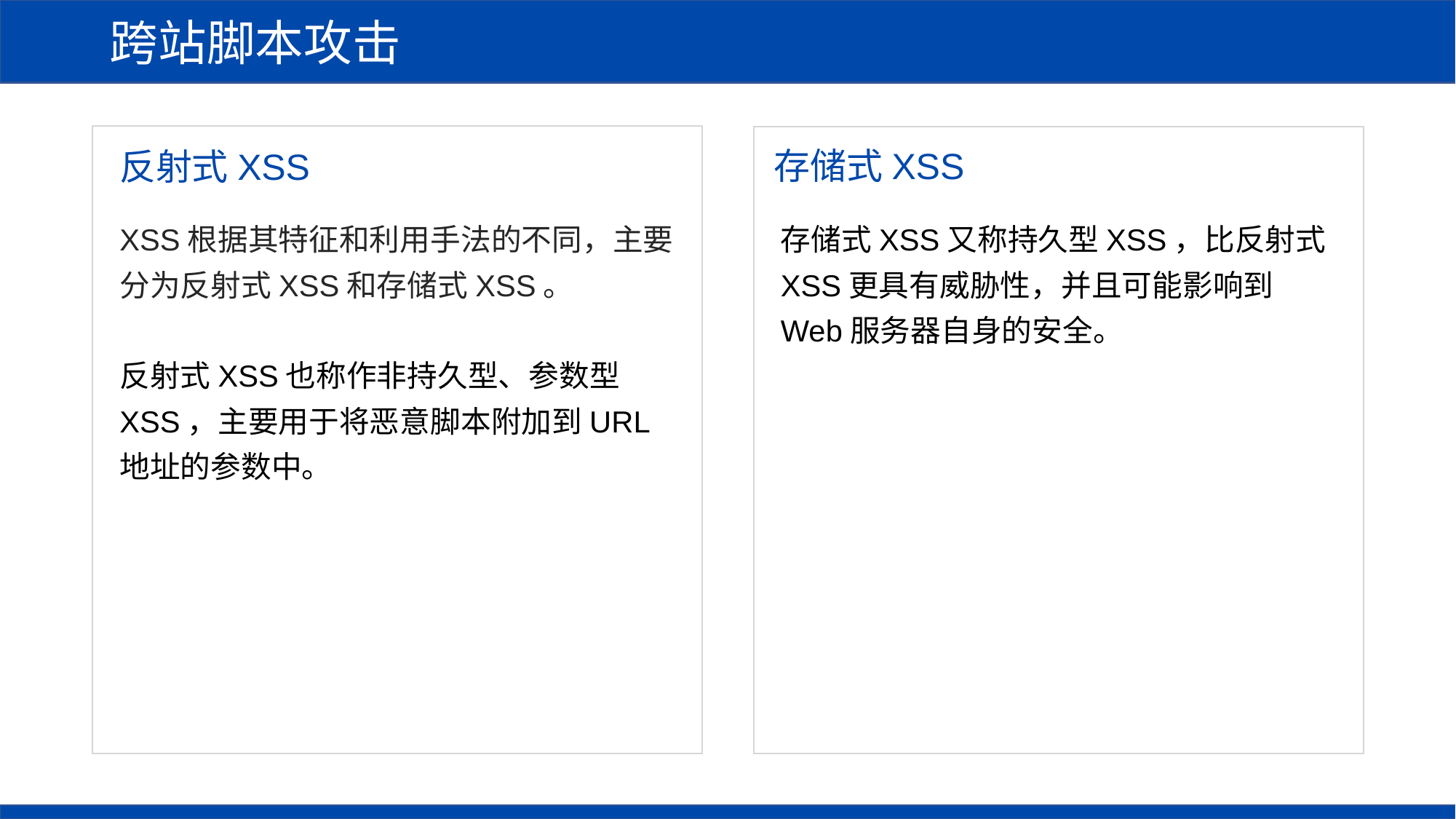

跨站脚本攻击

存储式XSS
反射式XSS
XSS根据其特征和利用手法的不同，主要分为反射式XSS和存储式XSS。

反射式XSS也称作非持久型、参数型XSS，主要用于将恶意脚本附加到URL地址的参数中。
存储式XSS又称持久型XSS，比反射式XSS更具有威胁性，并且可能影响到Web服务器自身的安全。